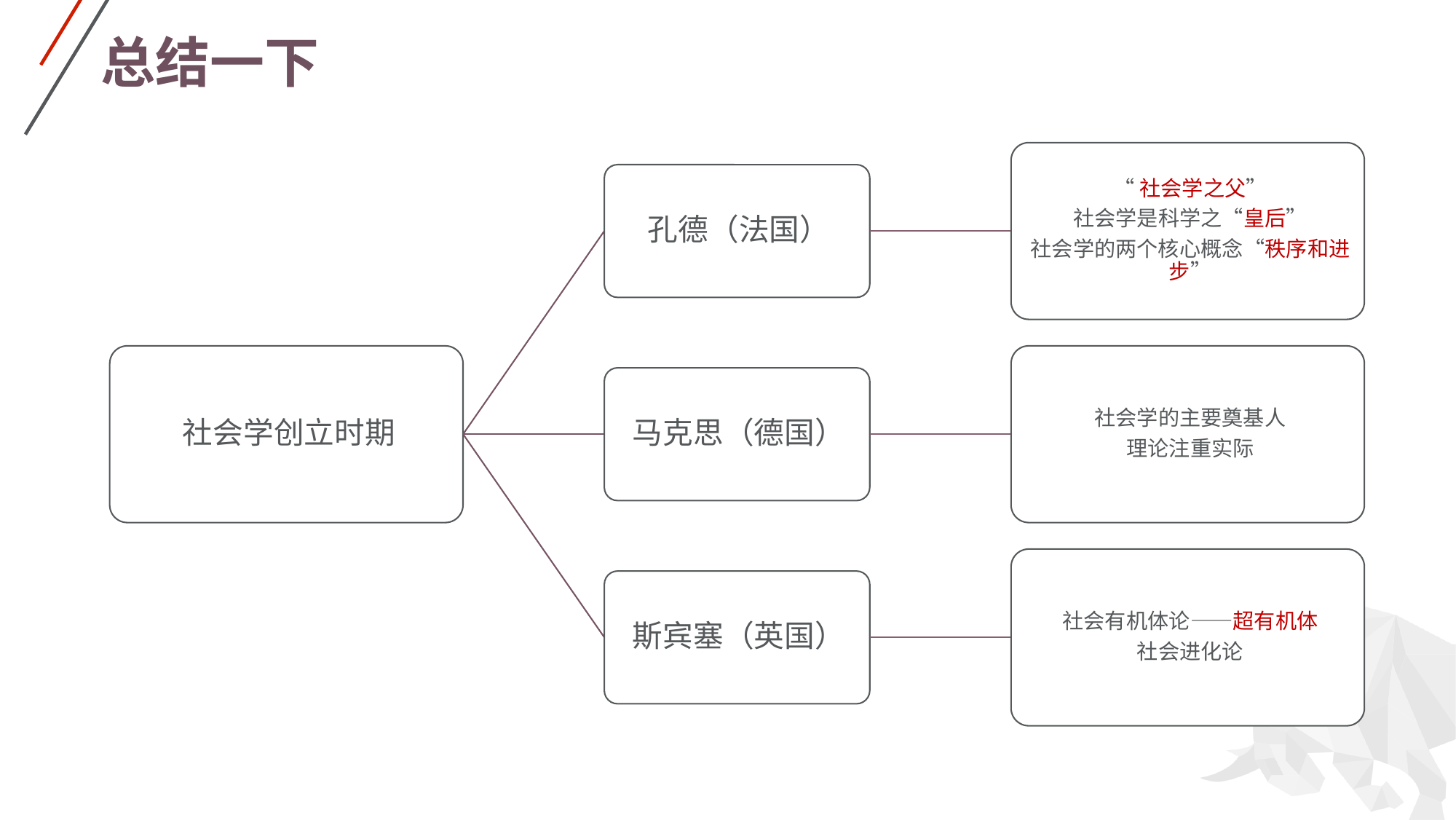

# 总结一下
社会学创立时期

孔德（法国）

“社会学之父”
社会学是科学之“皇后”
社会学的两个核心概念“秩序和进步”

马克思（德国）

社会学的主要奠基人
理论注重实际

斯宾塞（英国）

社会有机体论——超有机体
社会进化论